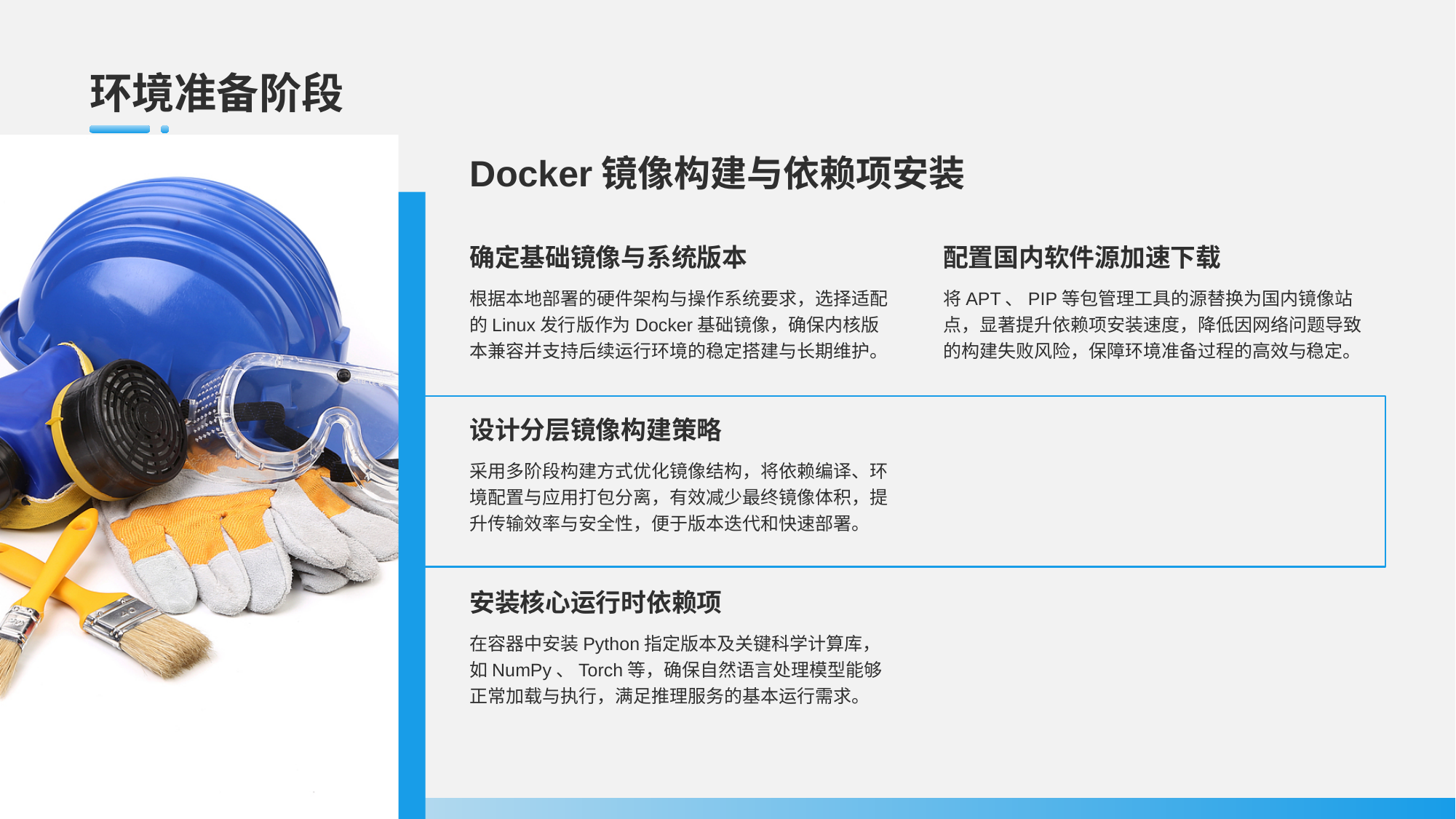

# 环境准备阶段

Docker镜像构建与依赖项安装

确定基础镜像与系统版本
根据本地部署的硬件架构与操作系统要求，选择适配的Linux发行版作为Docker基础镜像，确保内核版本兼容并支持后续运行环境的稳定搭建与长期维护。
配置国内软件源加速下载
将APT、PIP等包管理工具的源替换为国内镜像站点，显著提升依赖项安装速度，降低因网络问题导致的构建失败风险，保障环境准备过程的高效与稳定。

设计分层镜像构建策略
采用多阶段构建方式优化镜像结构，将依赖编译、环境配置与应用打包分离，有效减少最终镜像体积，提升传输效率与安全性，便于版本迭代和快速部署。
安装核心运行时依赖项
在容器中安装Python指定版本及关键科学计算库，如NumPy、Torch等，确保自然语言处理模型能够正常加载与执行，满足推理服务的基本运行需求。